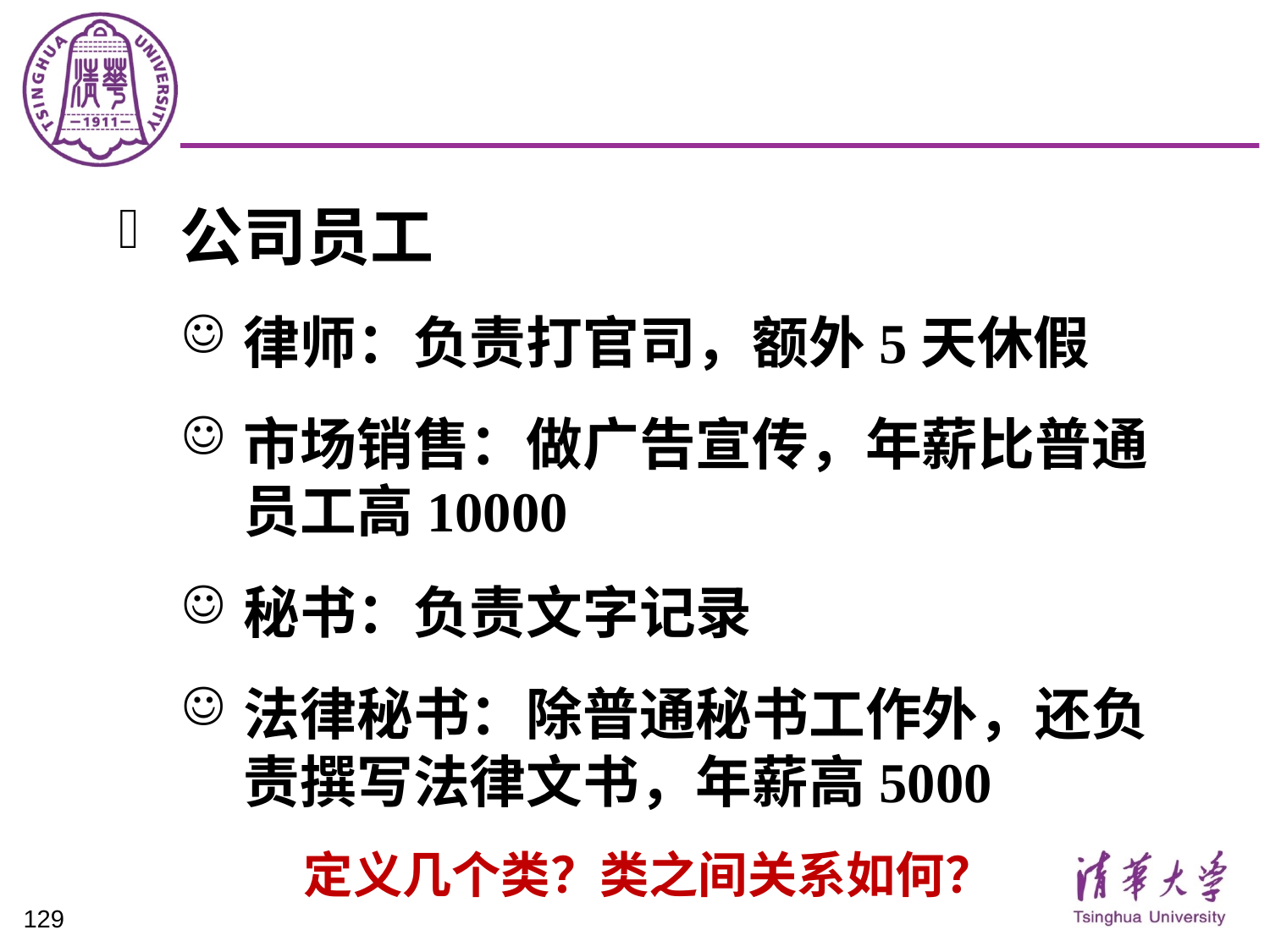

#
公司员工
律师：负责打官司，额外5天休假
市场销售：做广告宣传，年薪比普通员工高10000
秘书：负责文字记录
法律秘书：除普通秘书工作外，还负责撰写法律文书，年薪高5000
定义几个类？类之间关系如何？
129